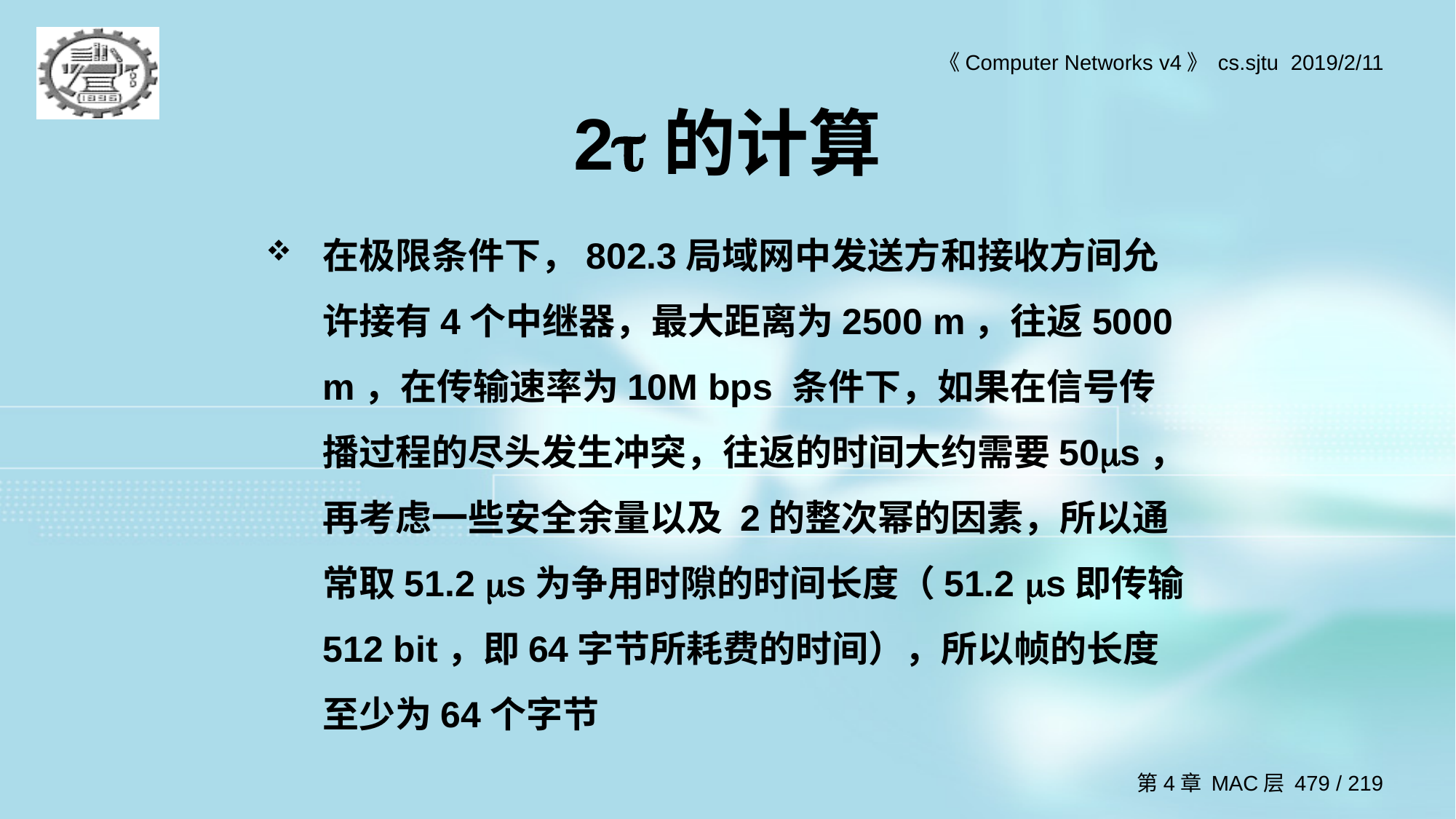

# 2τ的计算
在极限条件下，802.3局域网中发送方和接收方间允许接有4个中继器，最大距离为2500 m，往返5000 m，在传输速率为10M bps 条件下，如果在信号传播过程的尽头发生冲突，往返的时间大约需要50μs，再考虑一些安全余量以及 2的整次幂的因素，所以通常取51.2 μs为争用时隙的时间长度（51.2 μs即传输512 bit，即64字节所耗费的时间），所以帧的长度至少为64个字节